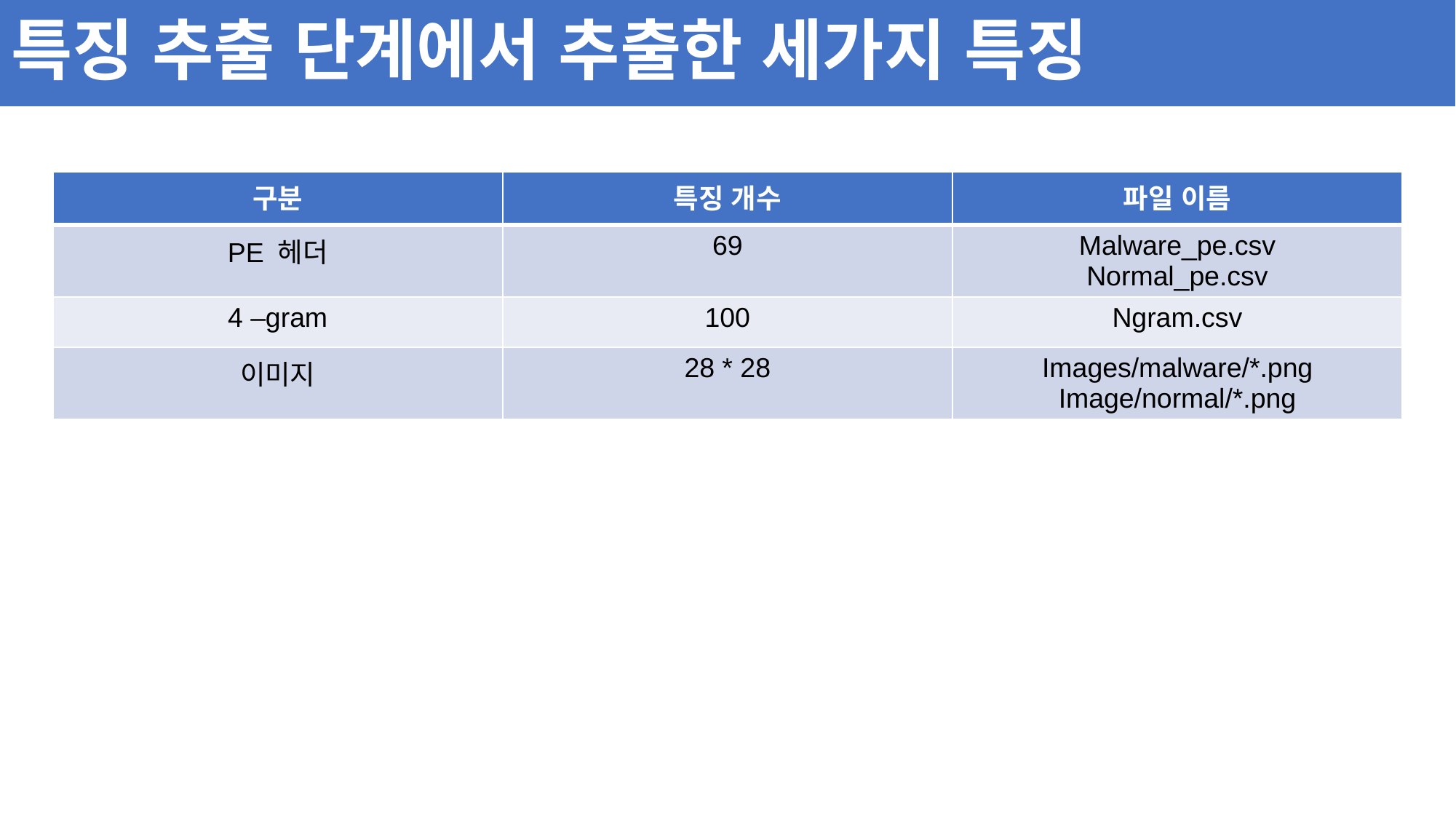

# 특징 추출 단계에서 추출한 세가지 특징
| 구분 | 특징 개수 | 파일 이름 |
| --- | --- | --- |
| PE 헤더 | 69 | Malware\_pe.csv Normal\_pe.csv |
| 4 –gram | 100 | Ngram.csv |
| 이미지 | 28 \* 28 | Images/malware/\*.png Image/normal/\*.png |